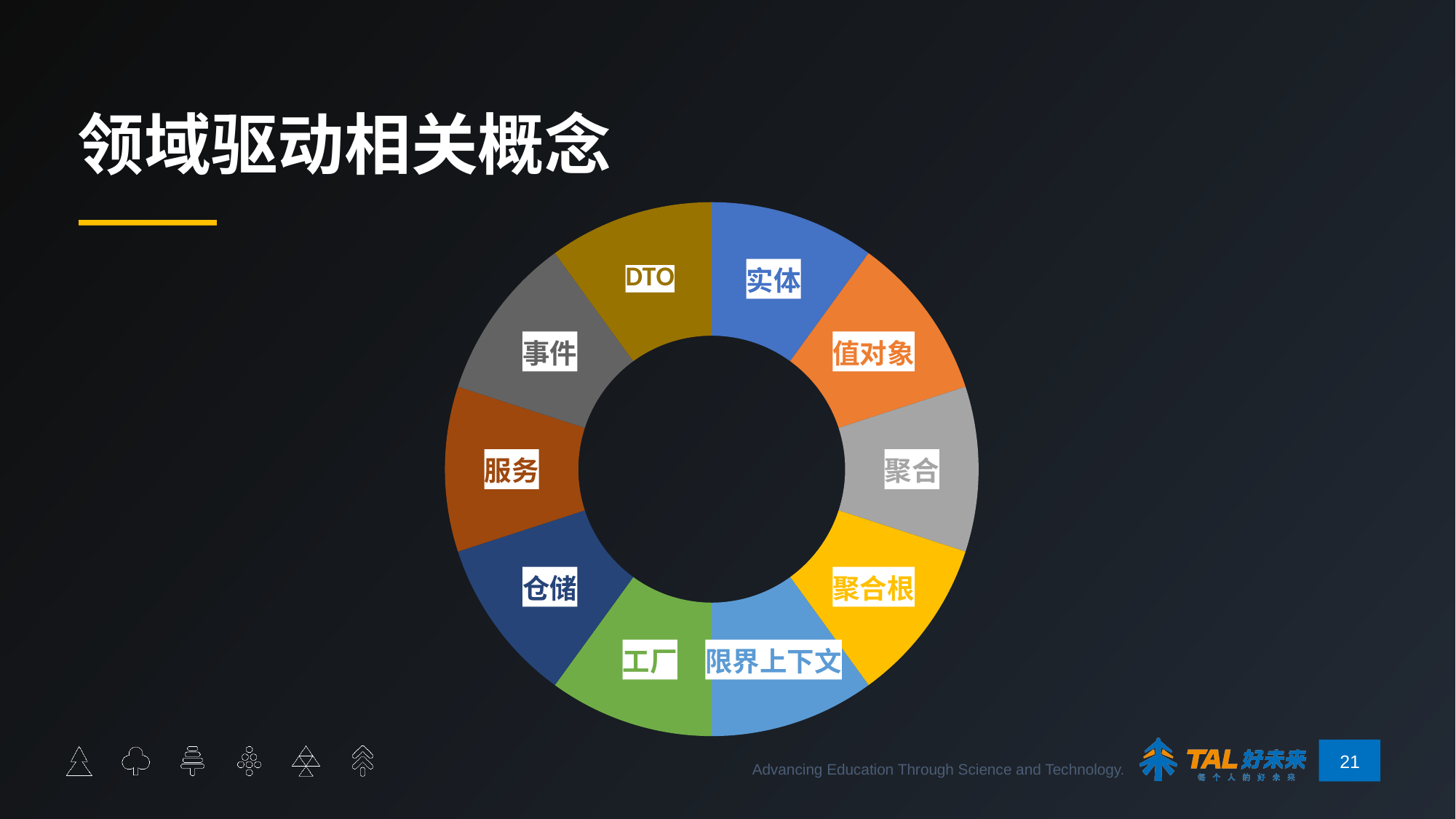

# 领域驱动相关概念

### Chart

| Category |  |
|---|---|
| 实体 | 1.0 |
| 值对象 | 1.0 |
| 聚合 | 1.0 |
| 聚合根 | 1.0 |
| 限界上下文 | 1.0 |
| 工厂 | 1.0 |
| 仓储 | 1.0 |
| 服务 | 1.0 |
| 事件 | 1.0 |
| DTO | 1.0 |

21